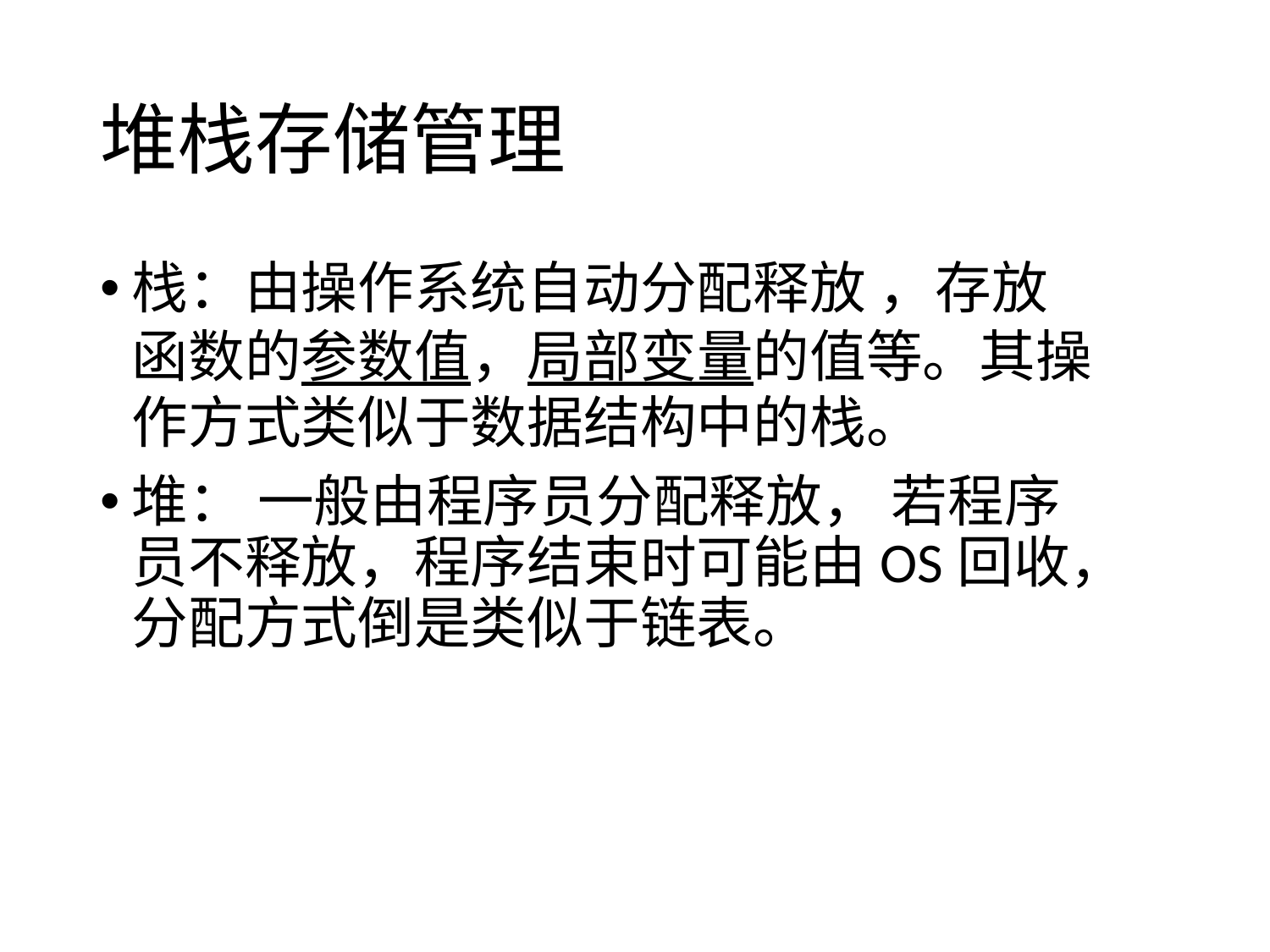

# 堆栈存储管理
栈：由操作系统自动分配释放 ，存放函数的参数值，局部变量的值等。其操作方式类似于数据结构中的栈。
堆： 一般由程序员分配释放， 若程序员不释放，程序结束时可能由OS回收，分配方式倒是类似于链表。